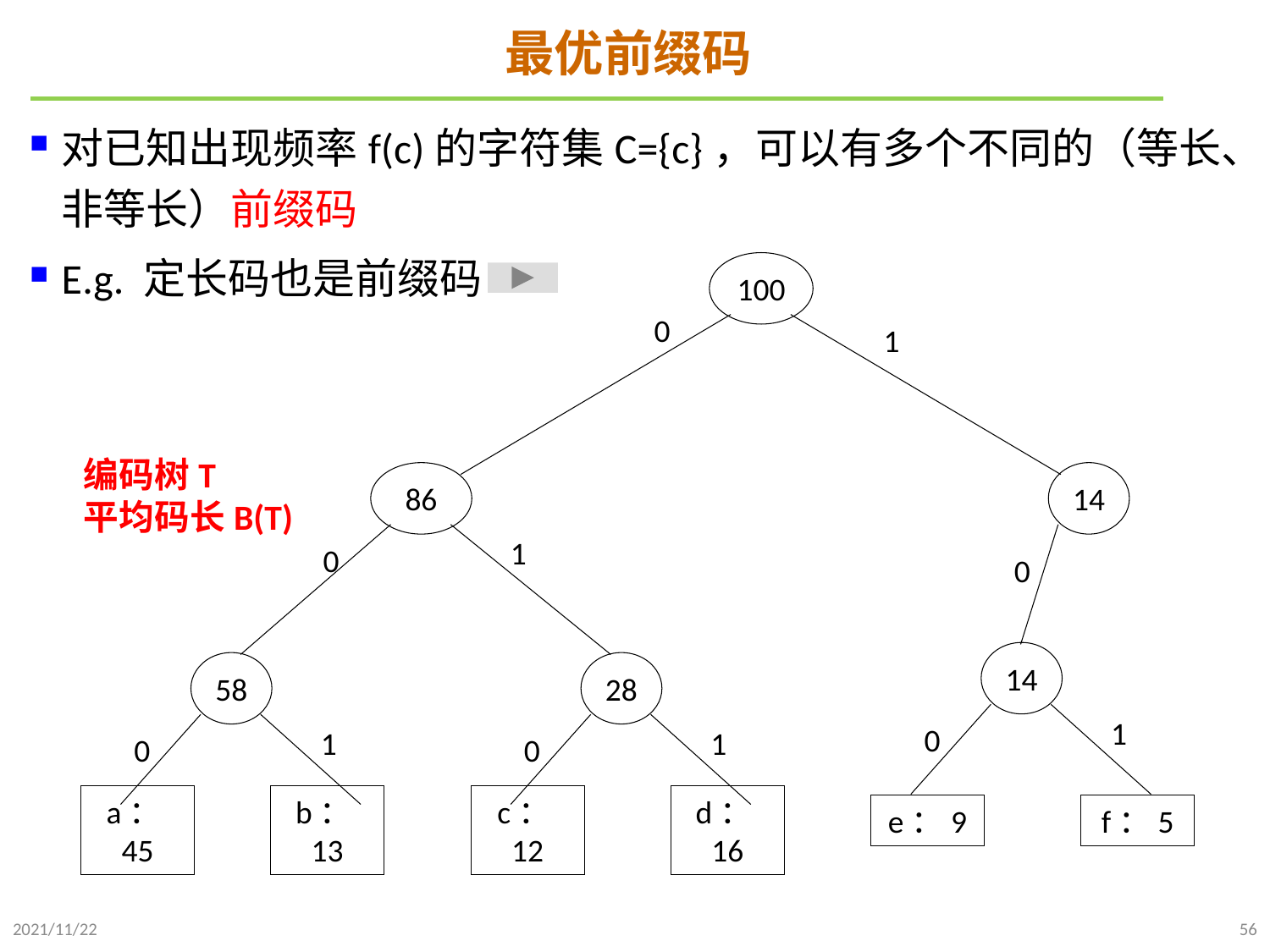

# 最优前缀码
对已知出现频率f(c)的字符集C={c}，可以有多个不同的（等长、非等长）前缀码
E.g. 定长码也是前缀码

100
0

1
86
14

1
0
0
14
58
28

1
0

1
1
0
0
e：9
f：5
a：45
b：13
c：12
d：16

编码树T
平均码长B(T)

2021/11/22
56